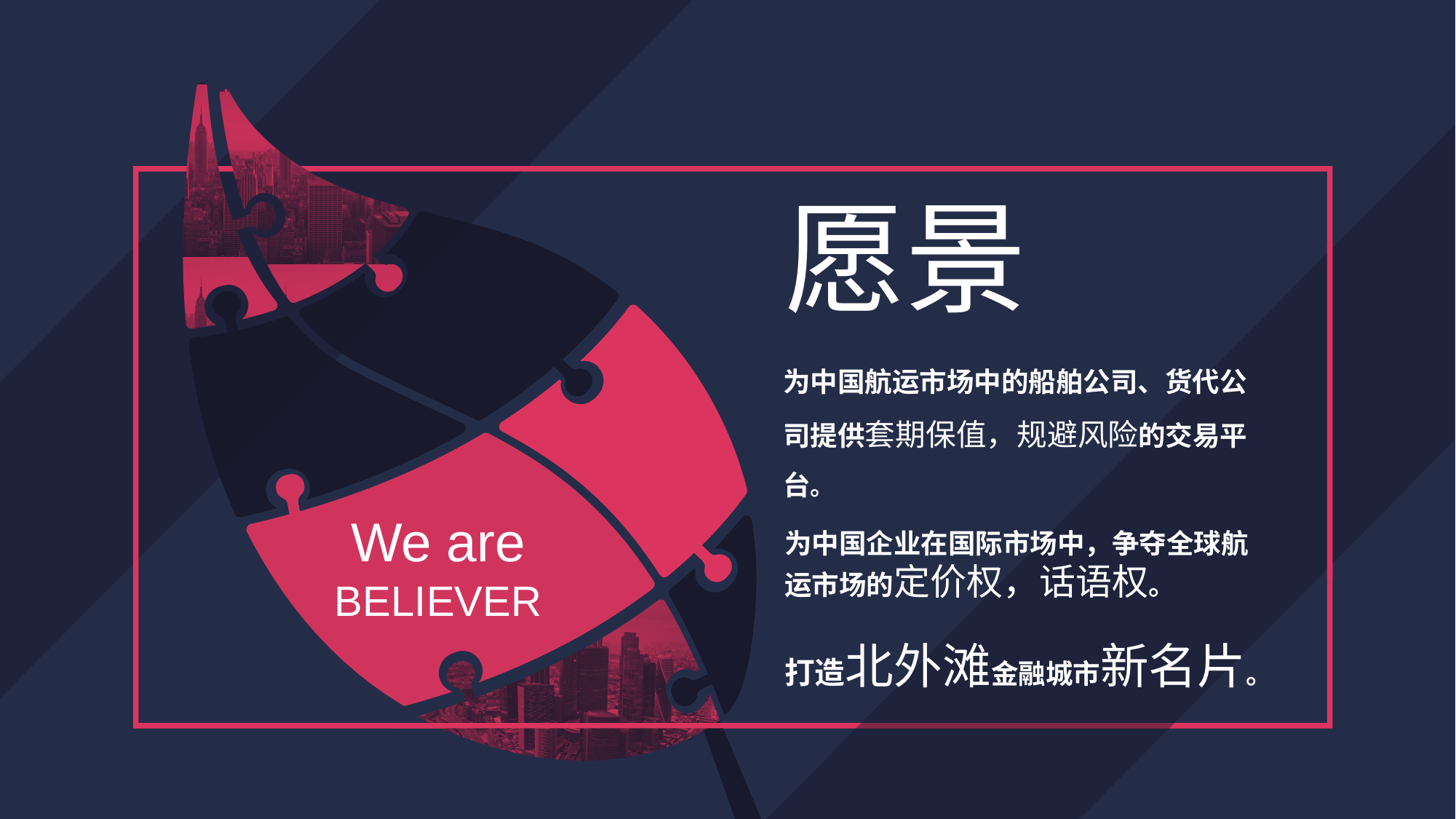

愿景
为中国航运市场中的船舶公司、货代公司提供套期保值，规避风险的交易平台。

We are
BELIEVER
为中国企业在国际市场中，争夺全球航运市场的定价权，话语权。

打造北外滩金融城市新名片。